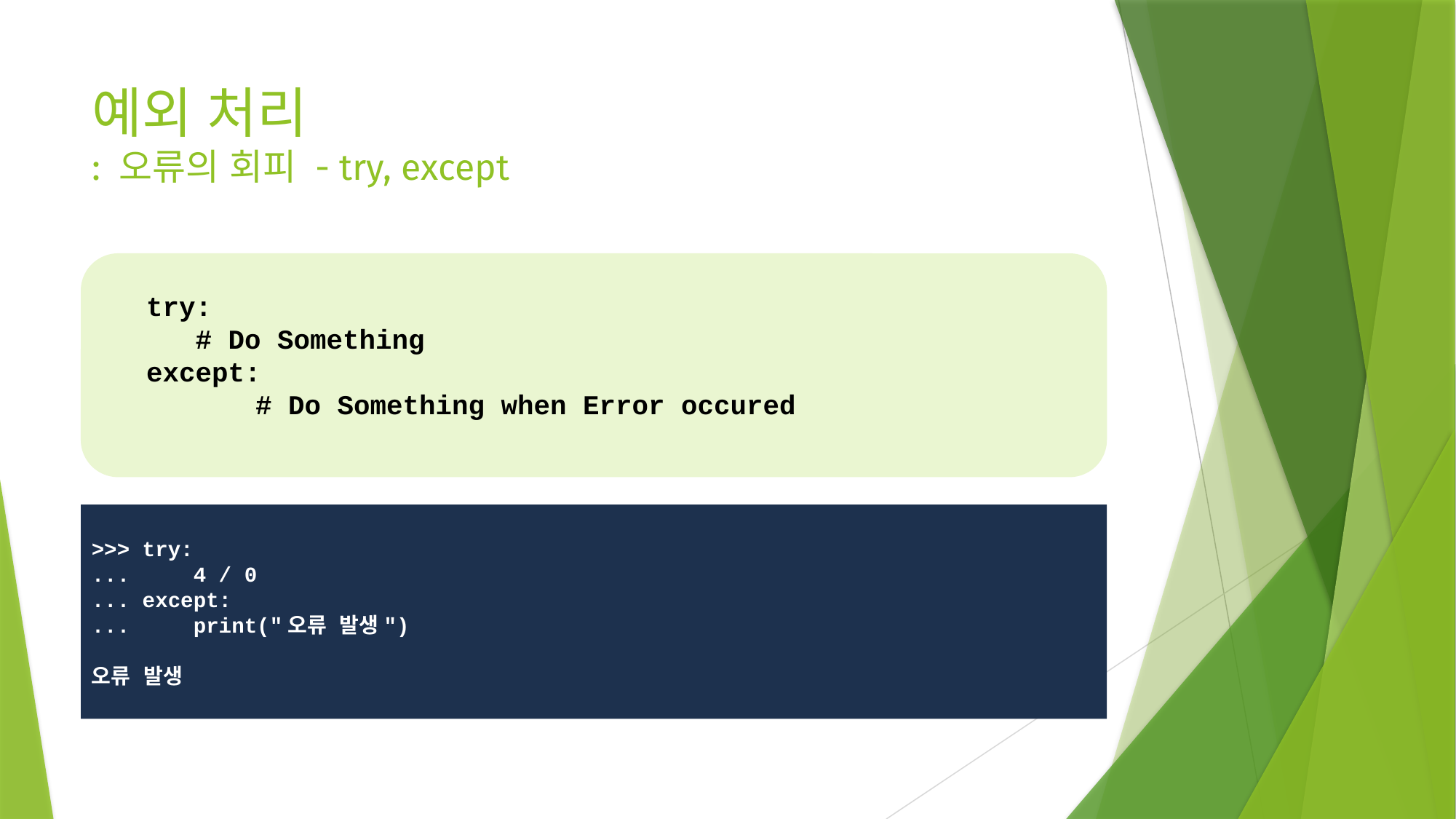

# 예외 처리 : 오류의 회피 - try, except
try:
   # Do Something
except:
	# Do Something when Error occured

오류 종류에 상관 없이 오류가 발생하면 except 블록을 수행

>>> try:
...     4 / 0
... except:
...     print("오류 발생")

오류 발생